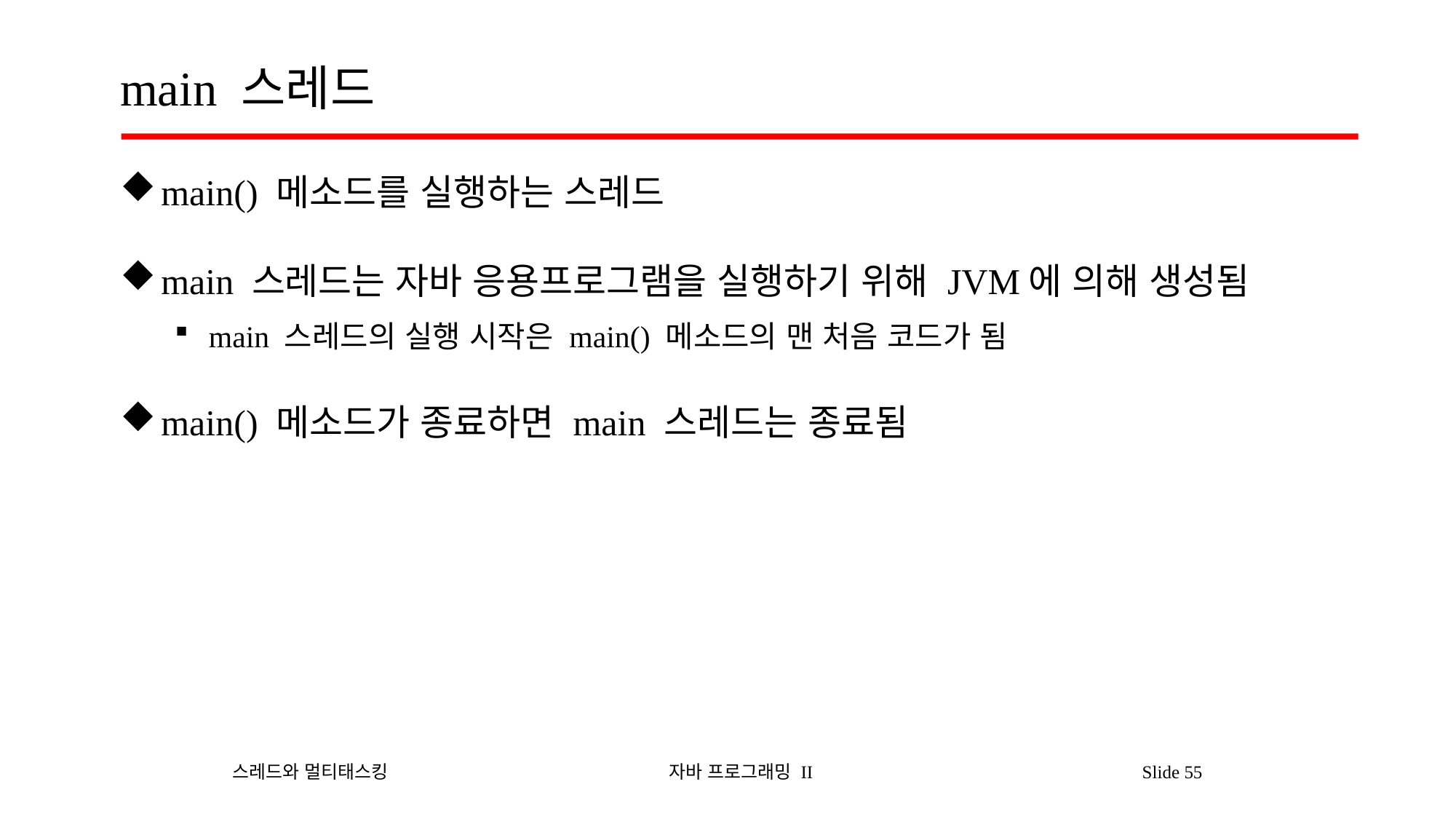

# main 스레드
main() 메소드를 실행하는 스레드
main 스레드는 자바 응용프로그램을 실행하기 위해 JVM에 의해 생성됨
main 스레드의 실행 시작은 main() 메소드의 맨 처음 코드가 됨
main() 메소드가 종료하면 main 스레드는 종료됨